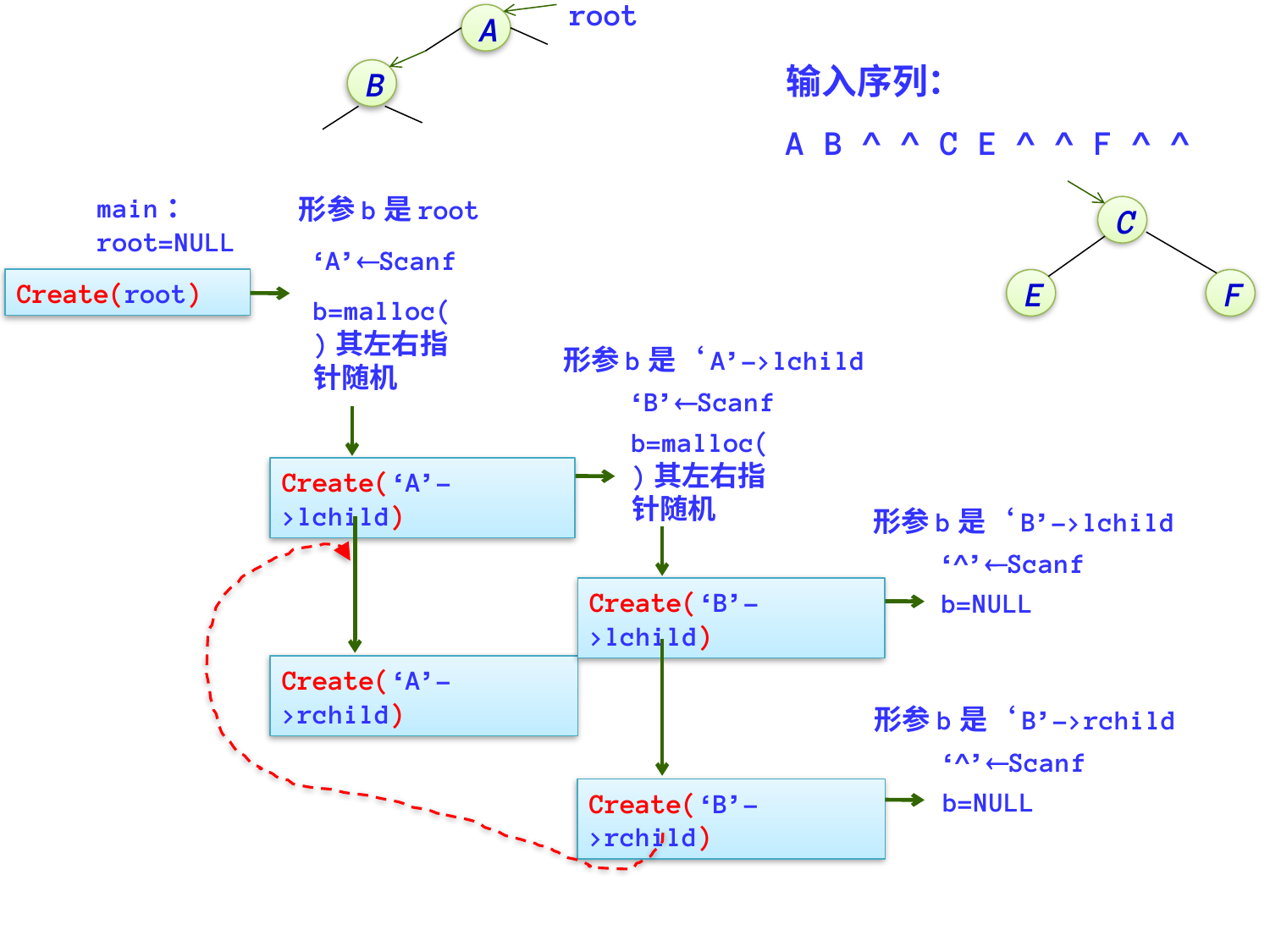

root
A
输入序列：
A B ^ ^ C E ^ ^ F ^ ^
B
main：
root=NULL
形参b是root
C
‘A’←Scanf
Create(root)
E
F
b=malloc()其左右指针随机
形参b是‘A’->lchild
‘B’←Scanf
Create(‘A’->lchild)

b=malloc()其左右指针随机
形参b是‘B’->lchild

Create(‘A’->rchild)
Create(‘B’->lchild)

‘^’←Scanf

b=NULL

Create(‘B’->rchild)
形参b是‘B’->rchild
‘^’←Scanf
b=NULL